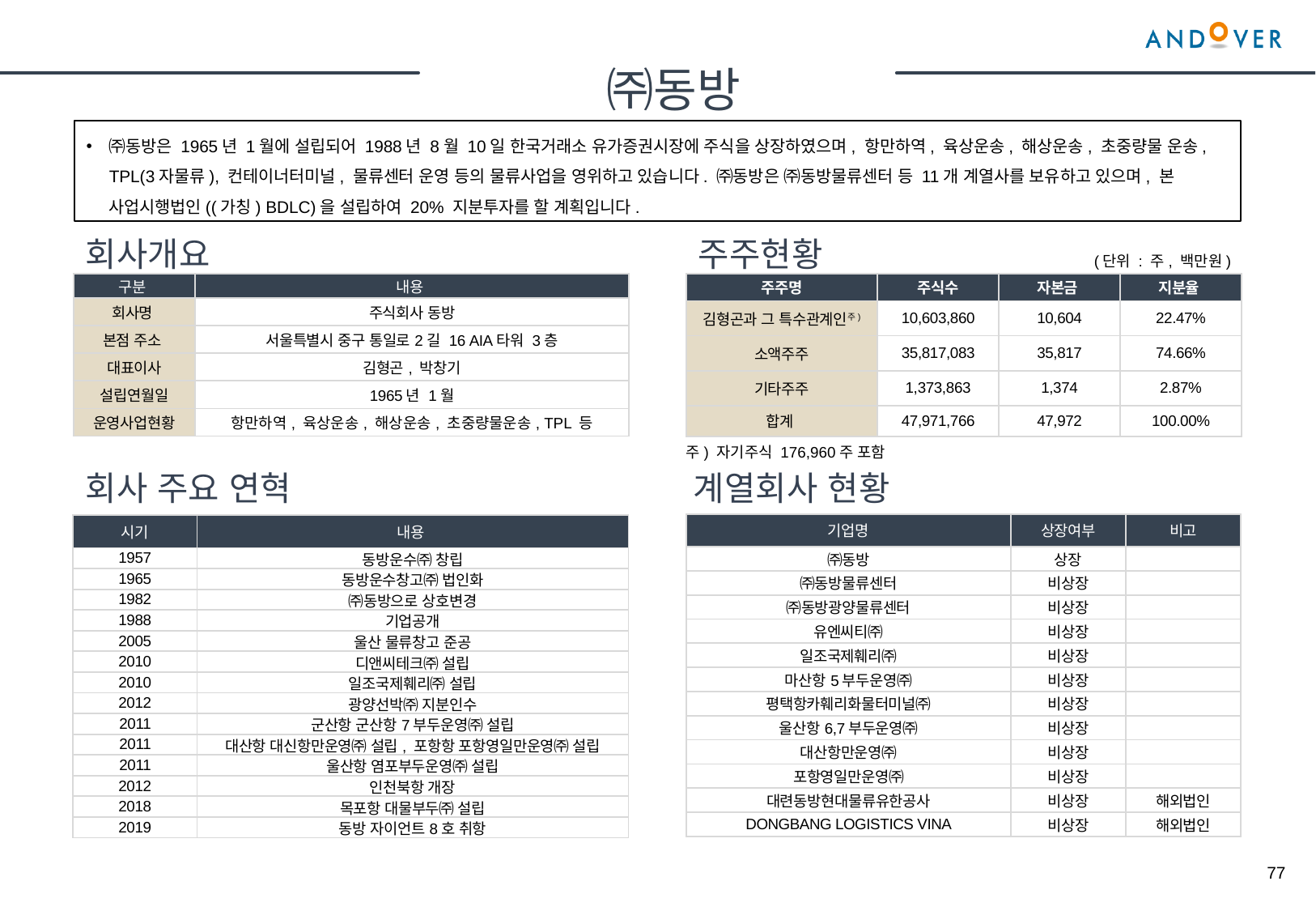

㈜동방
㈜동방은 1965년 1월에 설립되어 1988년 8월 10일 한국거래소 유가증권시장에 주식을 상장하였으며, 항만하역, 육상운송, 해상운송, 초중량물 운송, TPL(3자물류), 컨테이너터미널, 물류센터 운영 등의 물류사업을 영위하고 있습니다. ㈜동방은 ㈜동방물류센터 등 11개 계열사를 보유하고 있으며, 본 사업시행법인((가칭) BDLC)을 설립하여 20% 지분투자를 할 계획입니다.
회사개요
주주현황
(단위 : 주, 백만원)
| 주주명 | 주식수 | 자본금 | 지분율 |
| --- | --- | --- | --- |
| 김형곤과 그 특수관계인주) | 10,603,860 | 10,604 | 22.47% |
| 소액주주 | 35,817,083 | 35,817 | 74.66% |
| 기타주주 | 1,373,863 | 1,374 | 2.87% |
| 합계 | 47,971,766 | 47,972 | 100.00% |
| 구분 | 내용 |
| --- | --- |
| 회사명 | 주식회사 동방 |
| 본점 주소 | 서울특별시 중구 통일로2길 16 AIA타워 3층 |
| 대표이사 | 김형곤, 박창기 |
| 설립연월일 | 1965년 1월 |
| 운영사업현황 | 항만하역, 육상운송, 해상운송, 초중량물운송, TPL 등 |
주) 자기주식 176,960주 포함
회사 주요 연혁
계열회사 현황
| 기업명 | 상장여부 | 비고 |
| --- | --- | --- |
| ㈜동방 | 상장 |  |
| ㈜동방물류센터 | 비상장 |  |
| ㈜동방광양물류센터 | 비상장 |  |
| 유엔씨티㈜ | 비상장 |  |
| 일조국제훼리㈜ | 비상장 |  |
| 마산항5부두운영㈜ | 비상장 |  |
| 평택항카훼리화물터미널㈜ | 비상장 |  |
| 울산항6,7부두운영㈜ | 비상장 |  |
| 대산항만운영㈜ | 비상장 |  |
| 포항영일만운영㈜ | 비상장 |  |
| 대련동방현대물류유한공사 | 비상장 | 해외법인 |
| DONGBANG LOGISTICS VINA | 비상장 | 해외법인 |
| 시기 | 내용 |
| --- | --- |
| 1957 | 동방운수㈜ 창립 |
| 1965 | 동방운수창고㈜ 법인화 |
| 1982 | ㈜동방으로 상호변경 |
| 1988 | 기업공개 |
| 2005 | 울산 물류창고 준공 |
| 2010 | 디앤씨테크㈜ 설립 |
| 2010 | 일조국제훼리㈜ 설립 |
| 2012 | 광양선박㈜ 지분인수 |
| 2011 | 군산항 군산항7부두운영㈜ 설립 |
| 2011 | 대산항 대신항만운영㈜ 설립, 포항항 포항영일만운영㈜ 설립 |
| 2011 | 울산항 염포부두운영㈜ 설립 |
| 2012 | 인천북항 개장 |
| 2018 | 목포항 대물부두㈜ 설립 |
| 2019 | 동방 자이언트8호 취항 |
77